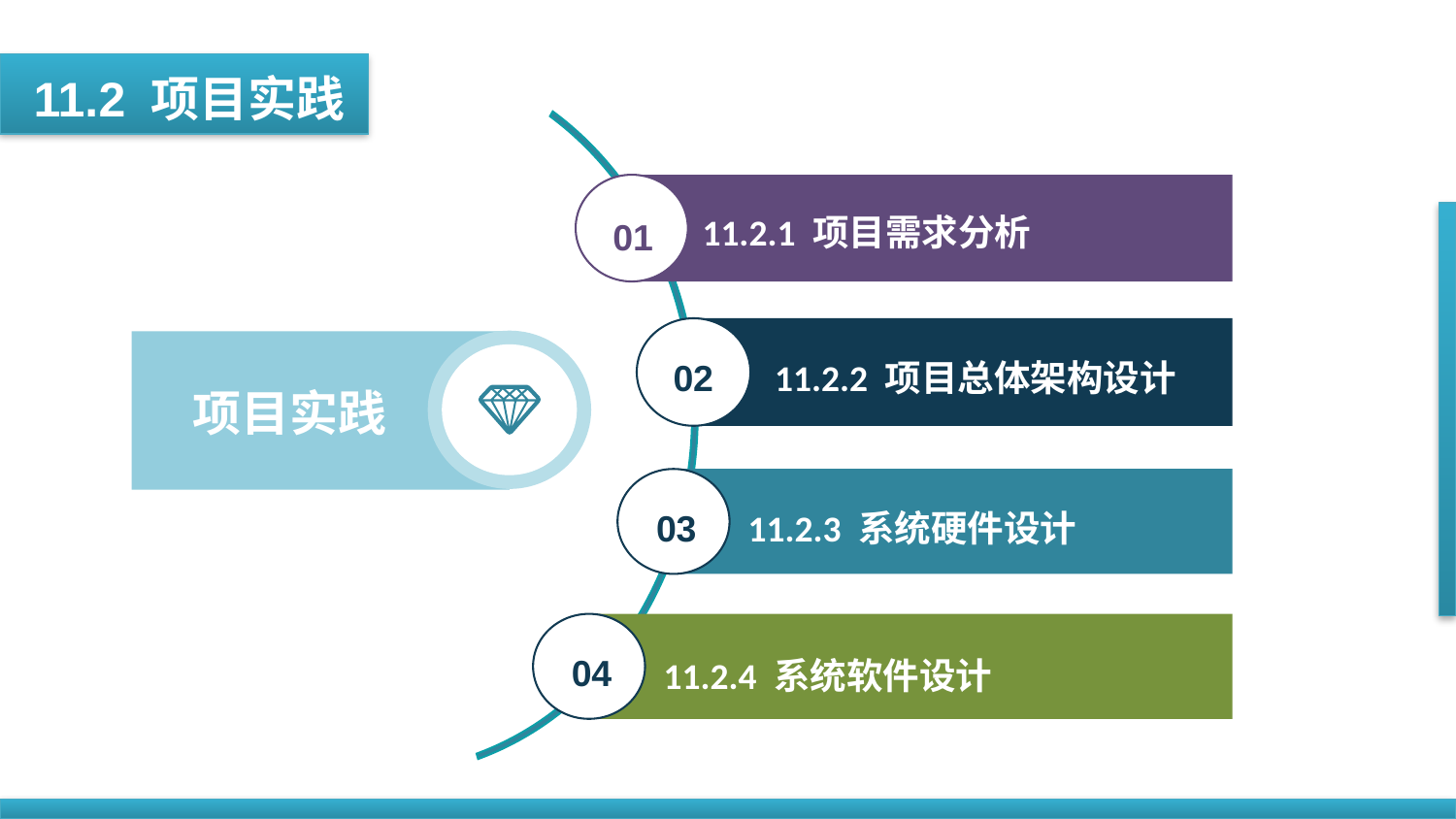

11.2 项目实践

11.2.1 项目需求分析
01

02
11.2.2 项目总体架构设计

项目实践

03
11.2.3 系统硬件设计

04
11.2.4 系统软件设计